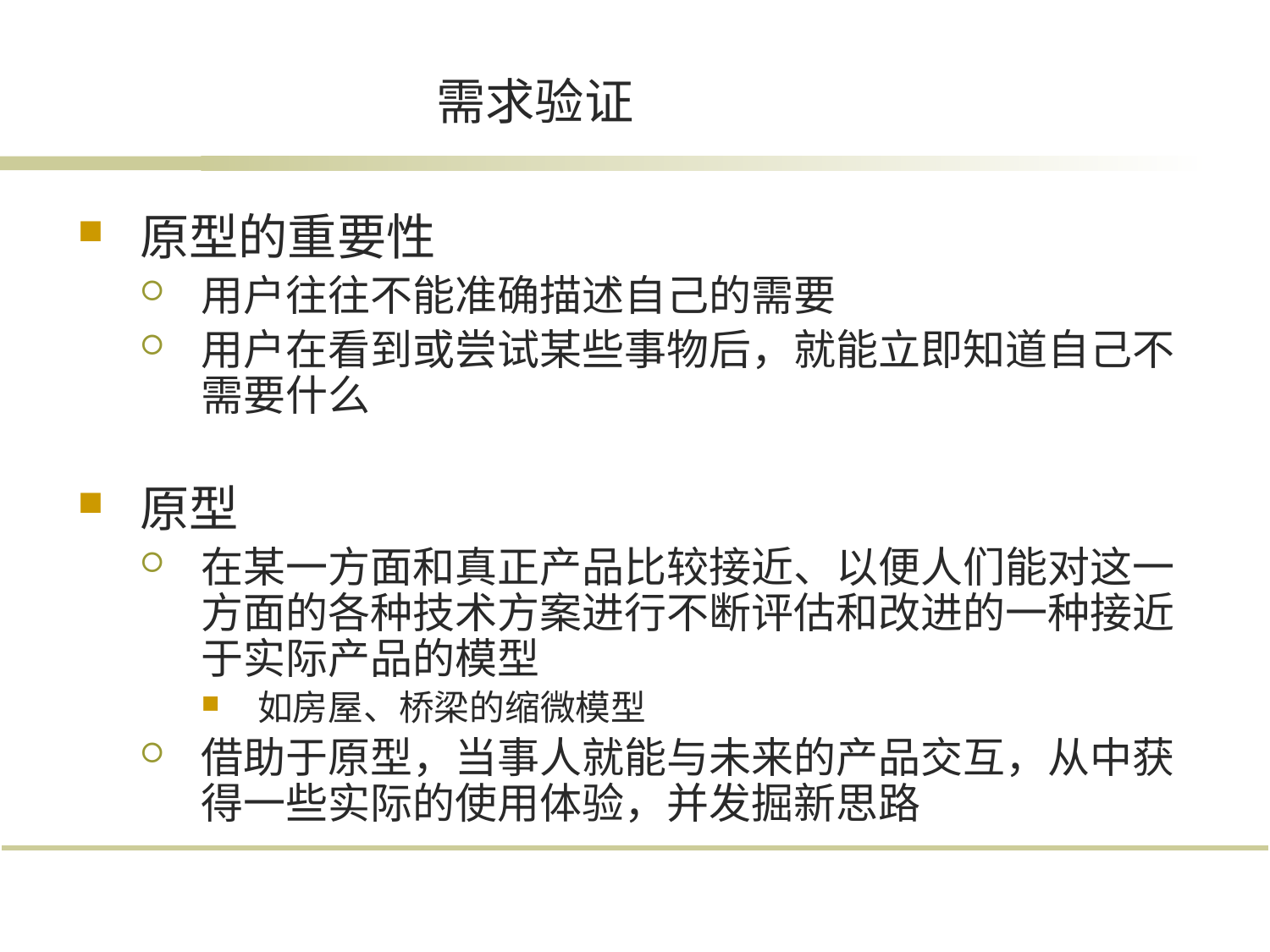

# 需求验证
原型的重要性
用户往往不能准确描述自己的需要
用户在看到或尝试某些事物后，就能立即知道自己不需要什么

原型
在某一方面和真正产品比较接近、以便人们能对这一方面的各种技术方案进行不断评估和改进的一种接近于实际产品的模型
如房屋、桥梁的缩微模型
借助于原型，当事人就能与未来的产品交互，从中获得一些实际的使用体验，并发掘新思路